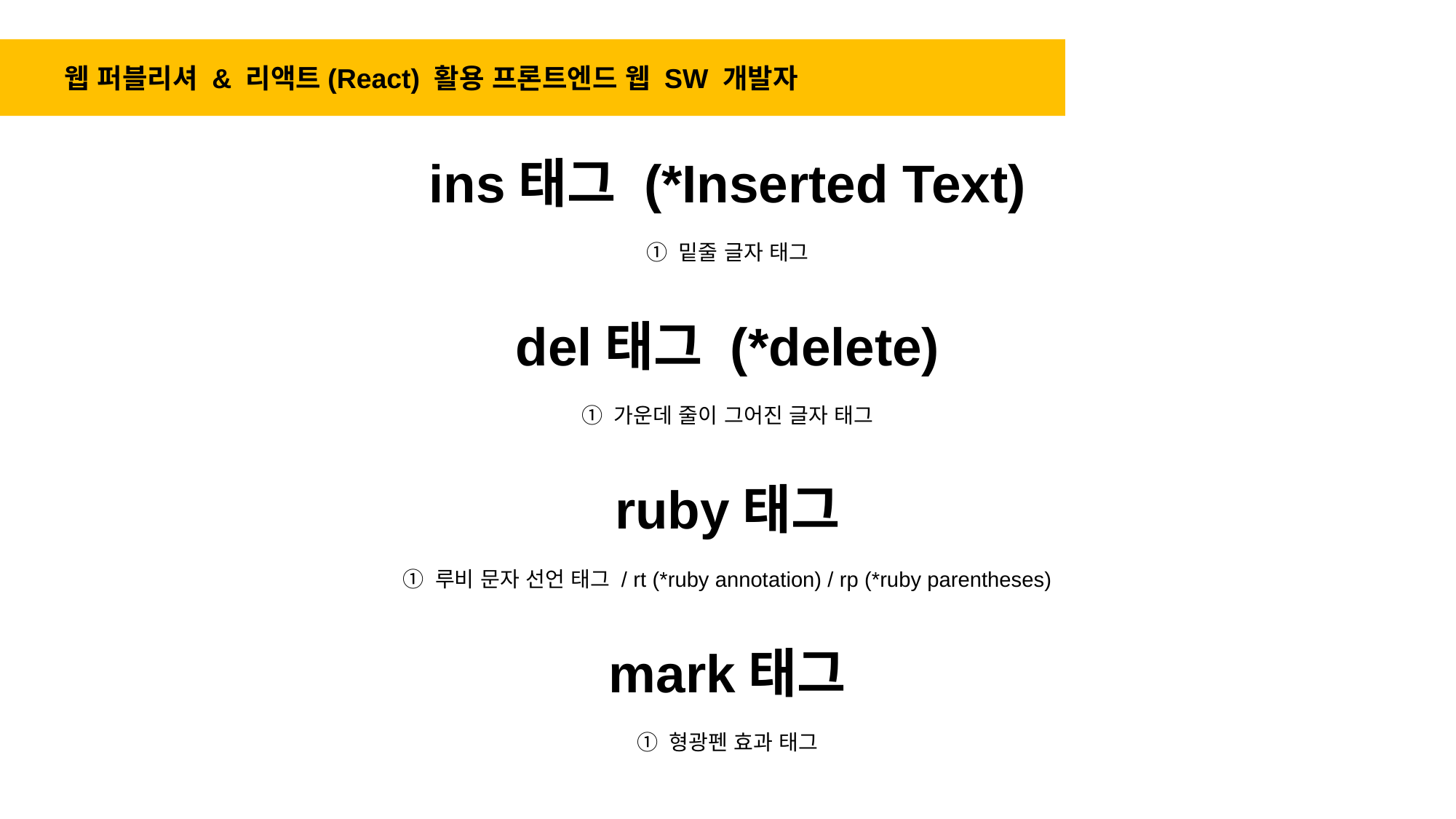

웹 퍼블리셔 & 리액트(React) 활용 프론트엔드 웹 SW 개발자
ins태그 (*Inserted Text)
① 밑줄 글자 태그
del태그 (*delete)
① 가운데 줄이 그어진 글자 태그
ruby태그
① 루비 문자 선언 태그 / rt (*ruby annotation) / rp (*ruby parentheses)
mark태그
① 형광펜 효과 태그